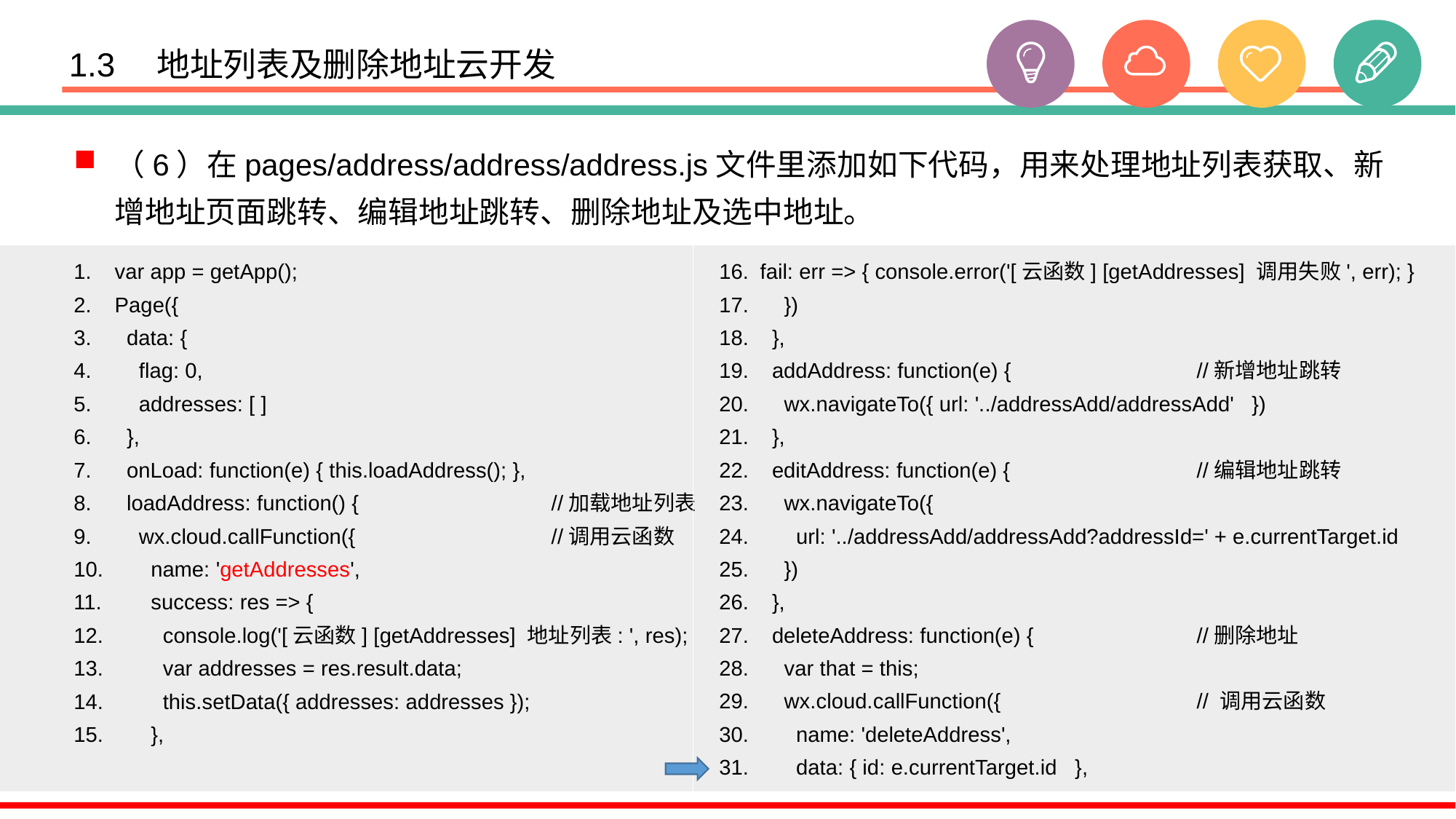

# 1.3　地址列表及删除地址云开发
（6）在pages/address/address/address.js文件里添加如下代码，用来处理地址列表获取、新增地址页面跳转、编辑地址跳转、删除地址及选中地址。
var app = getApp();
Page({
  data: {
    flag: 0,
    addresses: [ ]
  },
  onLoad: function(e) { this.loadAddress(); },
  loadAddress: function() { 		//加载地址列表
    wx.cloud.callFunction({ 		//调用云函数
      name: 'getAddresses',
      success: res => {
        console.log('[云函数] [getAddresses] 地址列表: ', res);
        var addresses = res.result.data;
        this.setData({ addresses: addresses });
      },
fail: err => { console.error('[云函数] [getAddresses] 调用失败', err); }
    })
  },
  addAddress: function(e) { 		//新增地址跳转
    wx.navigateTo({ url: '../addressAdd/addressAdd'   })
  },
  editAddress: function(e) { 		//编辑地址跳转
    wx.navigateTo({
      url: '../addressAdd/addressAdd?addressId=' + e.currentTarget.id
    })
  },
  deleteAddress: function(e) { 		//删除地址
    var that = this;
    wx.cloud.callFunction({ 		// 调用云函数
      name: 'deleteAddress',
      data: { id: e.currentTarget.id   },